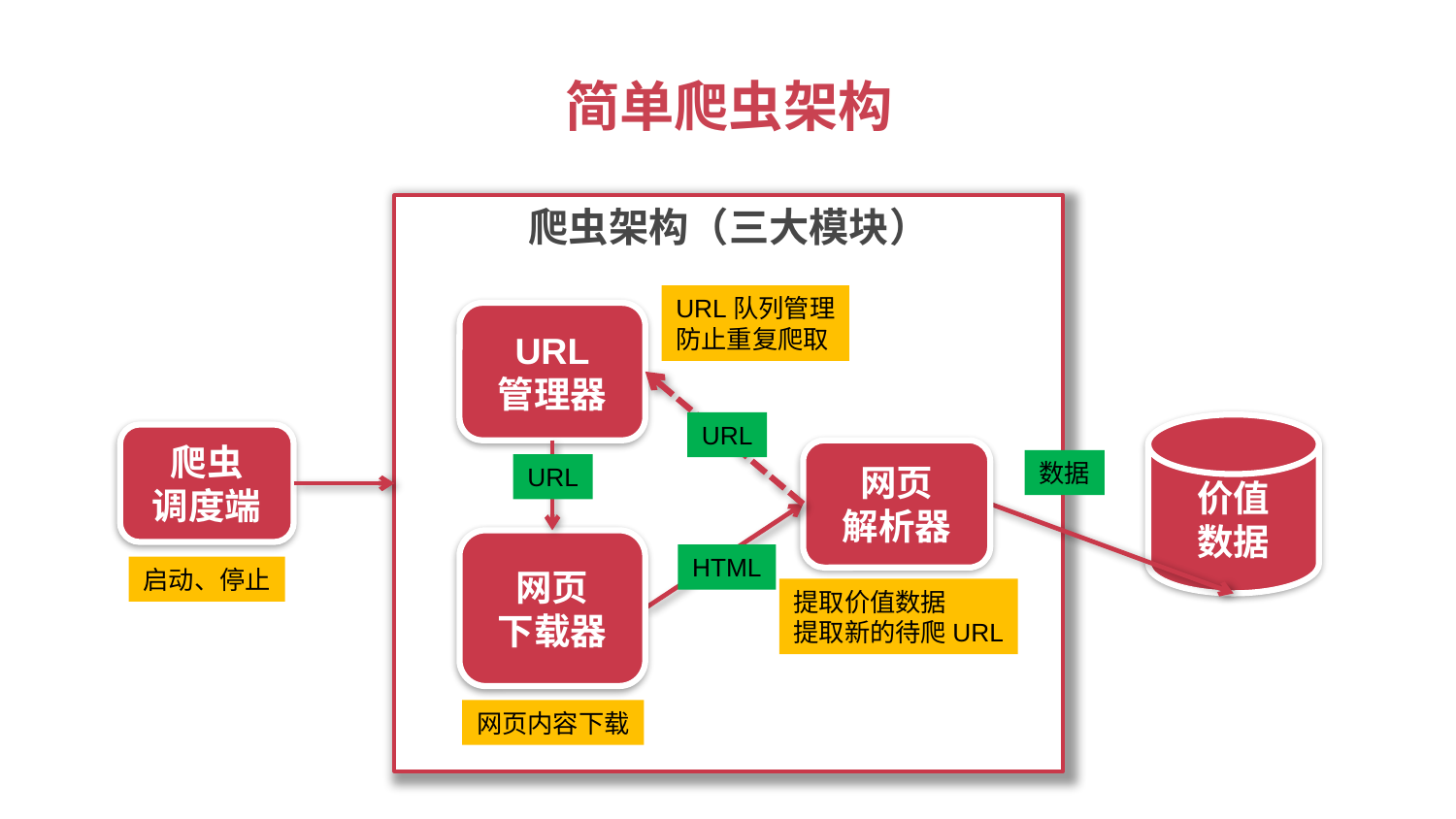

# 简单爬虫架构
爬虫架构（三大模块）
URL队列管理
防止重复爬取
URL
管理器
URL
价值
数据
爬虫
调度端
网页
解析器
数据
URL
网页
下载器
HTML
启动、停止
提取价值数据
提取新的待爬URL
网页内容下载